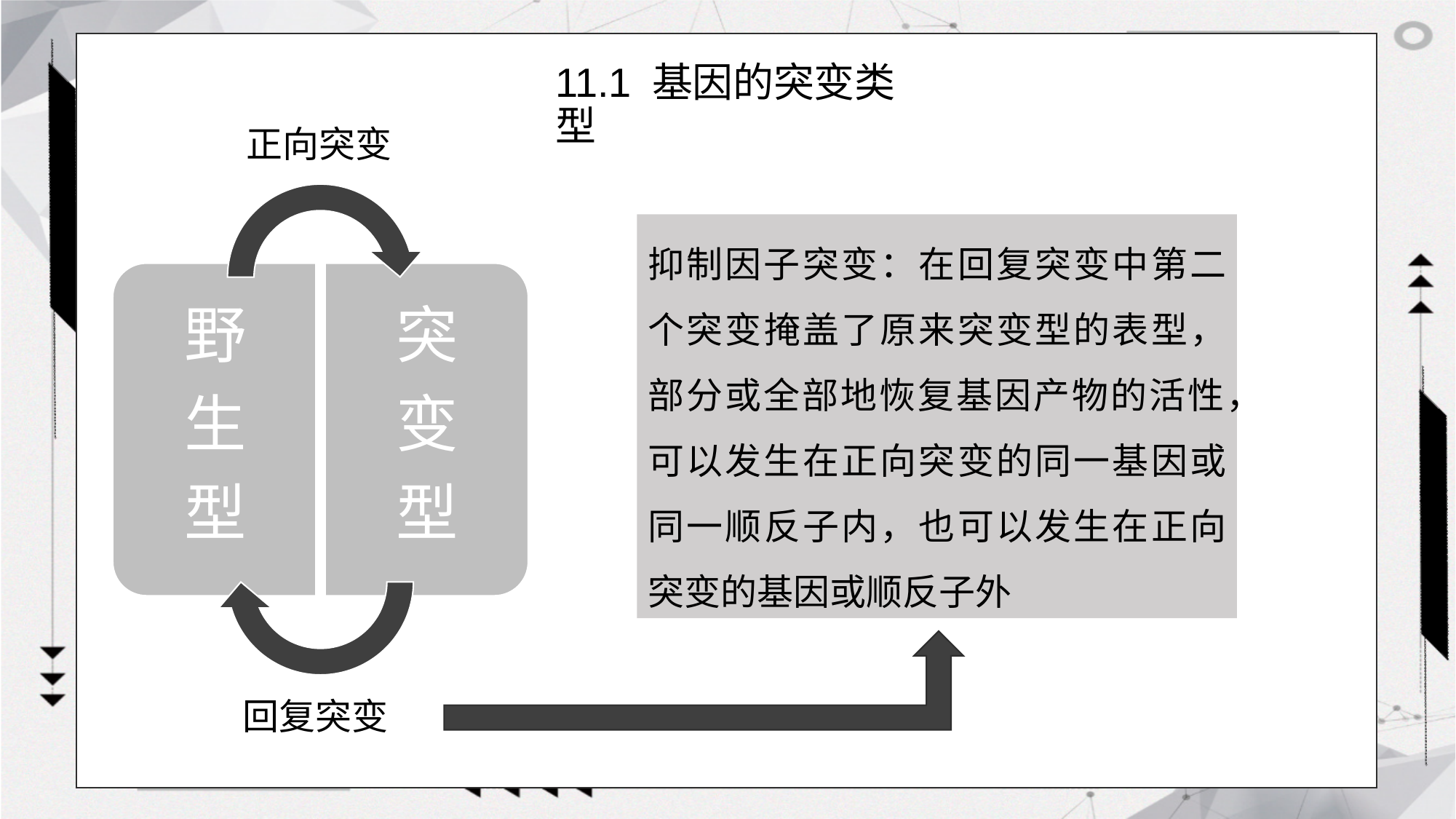

# 11.1 基因的突变类型
正向突变

  野
  生
  型
  突
  变
  型

抑制因子突变：在回复突变中第二个突变掩盖了原来突变型的表型，部分或全部地恢复基因产物的活性，可以发生在正向突变的同一基因或同一顺反子内，也可以发生在正向突变的基因或顺反子外

回复突变